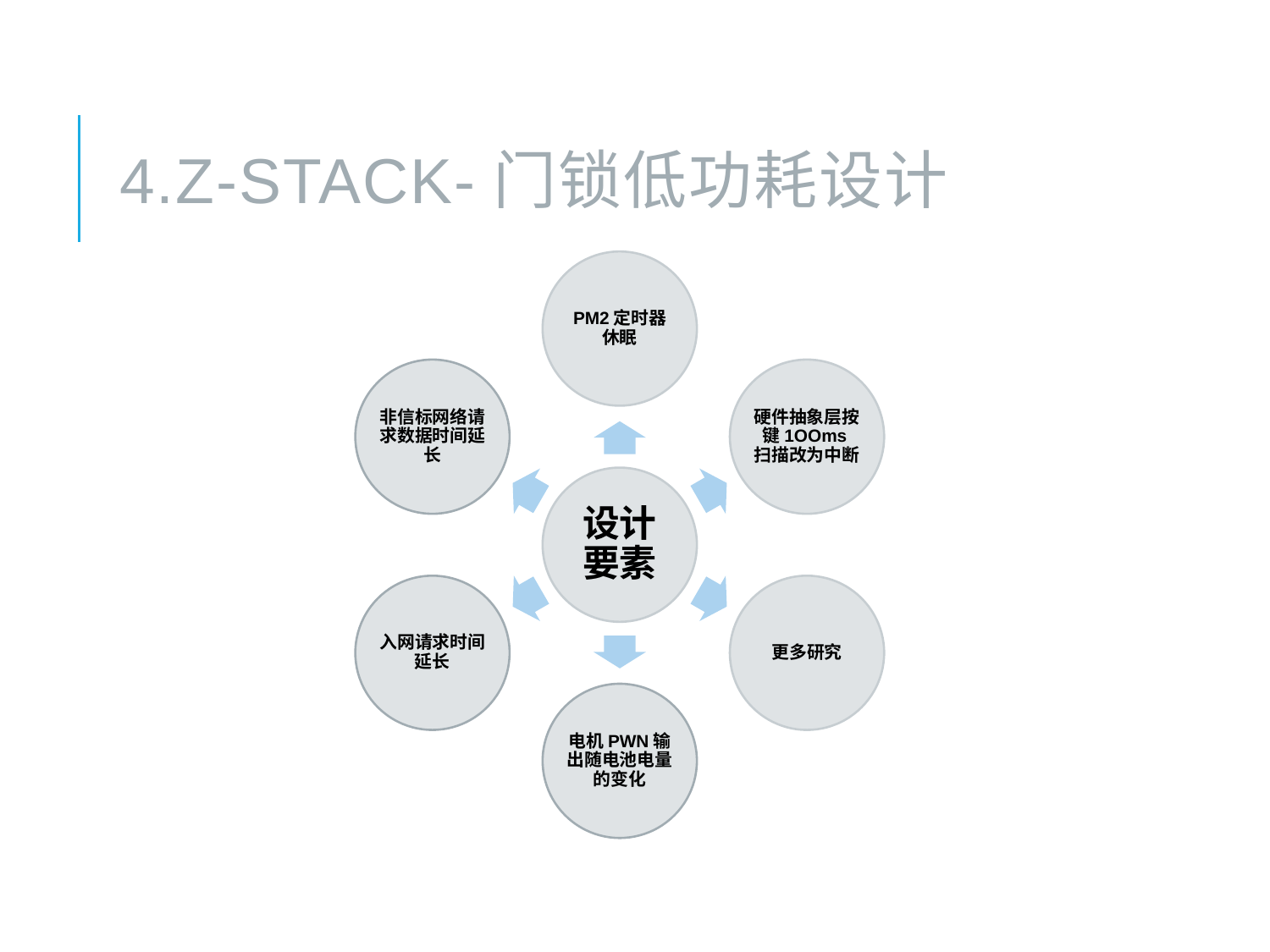

# 4.Z-STACK-门锁低功耗设计

设计要素

PM2定时器休眠

硬件抽象层按键1OOms扫描改为中断

更多研究

电机PWN输出随电池电量的变化

入网请求时间延长

非信标网络请求数据时间延长